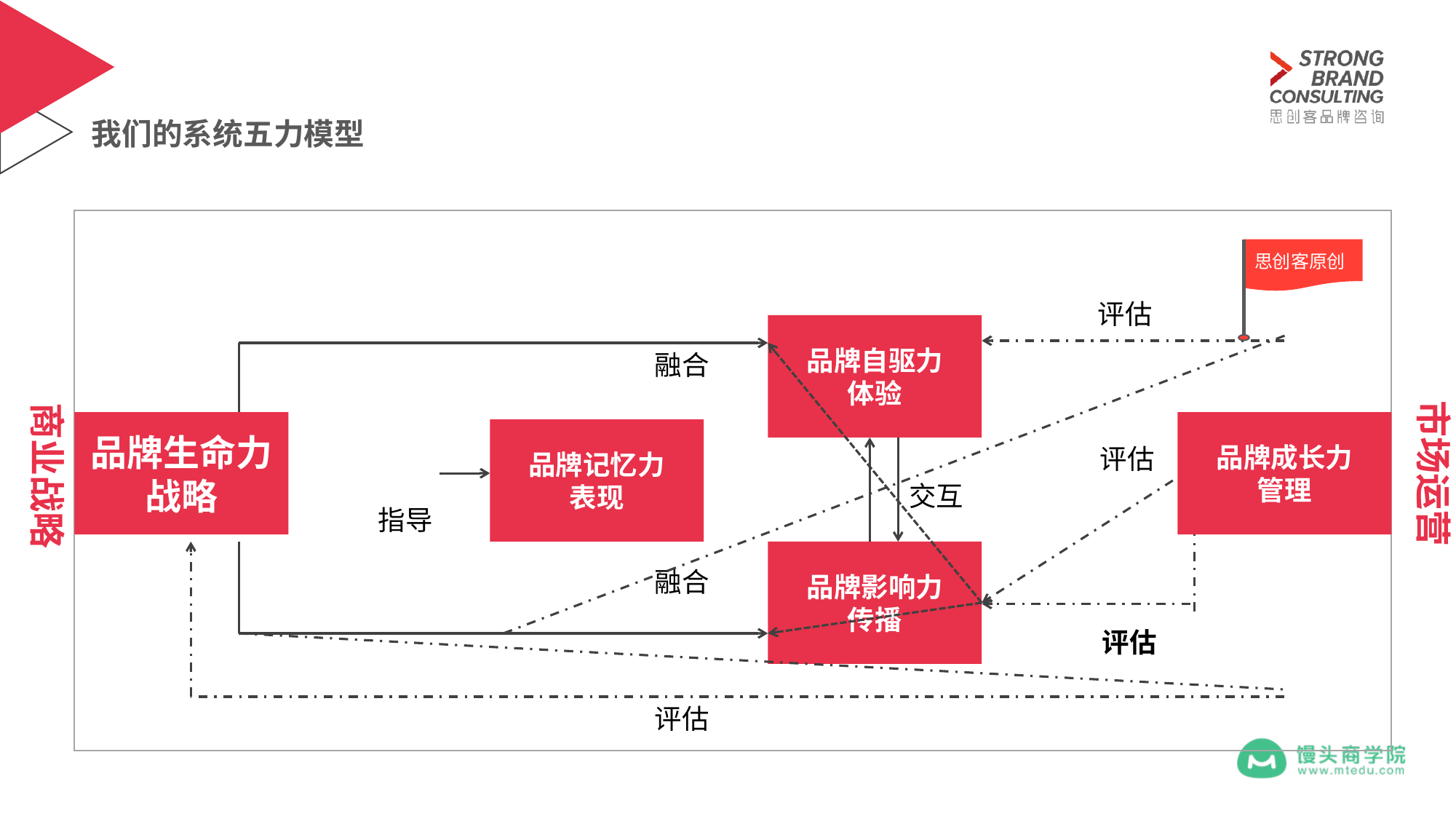

#
我们的系统五力模型

思创客原创

评估
品牌自驱力
体验
融合
市场运营
商业战略
品牌生命力
战略
品牌成长力
管理
品牌记忆力
表现
评估
交互
指导
品牌影响力
传播
融合
评估
评估